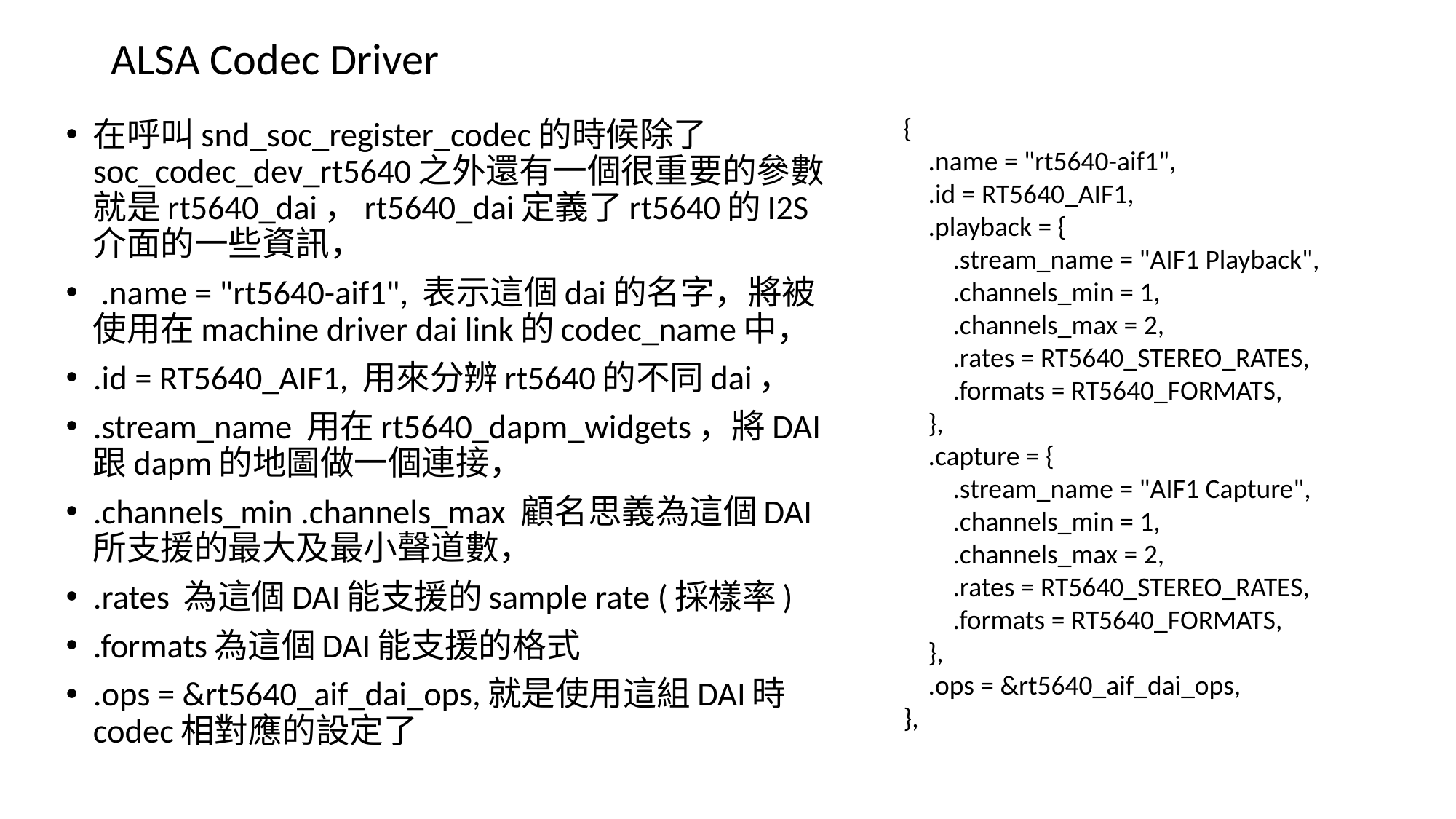

# ALSA Codec Driver
    {
        .name = "rt5640-aif1",
        .id = RT5640_AIF1,
        .playback = {
            .stream_name = "AIF1 Playback",
            .channels_min = 1,
            .channels_max = 2,
            .rates = RT5640_STEREO_RATES,
            .formats = RT5640_FORMATS,
        },
        .capture = {
            .stream_name = "AIF1 Capture",
            .channels_min = 1,
            .channels_max = 2,
            .rates = RT5640_STEREO_RATES,
            .formats = RT5640_FORMATS,
        },
        .ops = &rt5640_aif_dai_ops,
    },
在呼叫snd_soc_register_codec的時候除了soc_codec_dev_rt5640之外還有一個很重要的參數就是rt5640_dai，rt5640_dai定義了rt5640的I2S介面的一些資訊，
 .name = "rt5640-aif1", 表示這個dai的名字，將被使用在machine driver dai link的codec_name中，
.id = RT5640_AIF1, 用來分辨rt5640的不同dai，
.stream_name 用在rt5640_dapm_widgets，將DAI跟dapm的地圖做一個連接，
.channels_min .channels_max 顧名思義為這個DAI所支援的最大及最小聲道數，
.rates 為這個DAI能支援的sample rate (採樣率)
.formats為這個DAI能支援的格式
.ops = &rt5640_aif_dai_ops,就是使用這組DAI時codec相對應的設定了